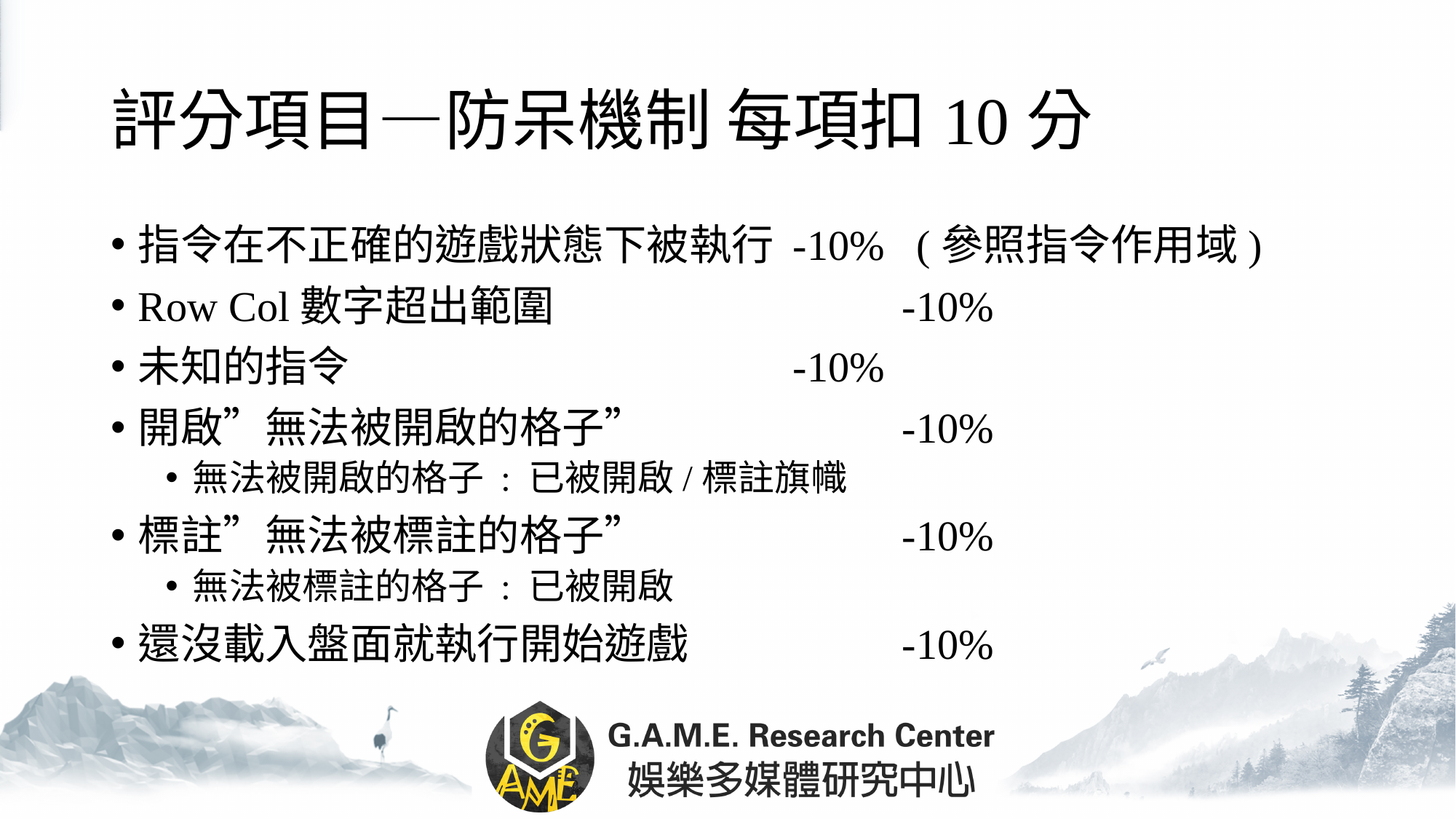

# 評分項目―防呆機制 每項扣10分
指令在不正確的遊戲狀態下被執行	-10%   (參照指令作用域)
Row Col數字超出範圍				-10%
未知的指令					-10%
開啟”無法被開啟的格子”			-10%
無法被開啟的格子 : 已被開啟/標註旗幟
標註”無法被標註的格子”			-10%
無法被標註的格子 : 已被開啟
還沒載入盤面就執行開始遊戲		-10%